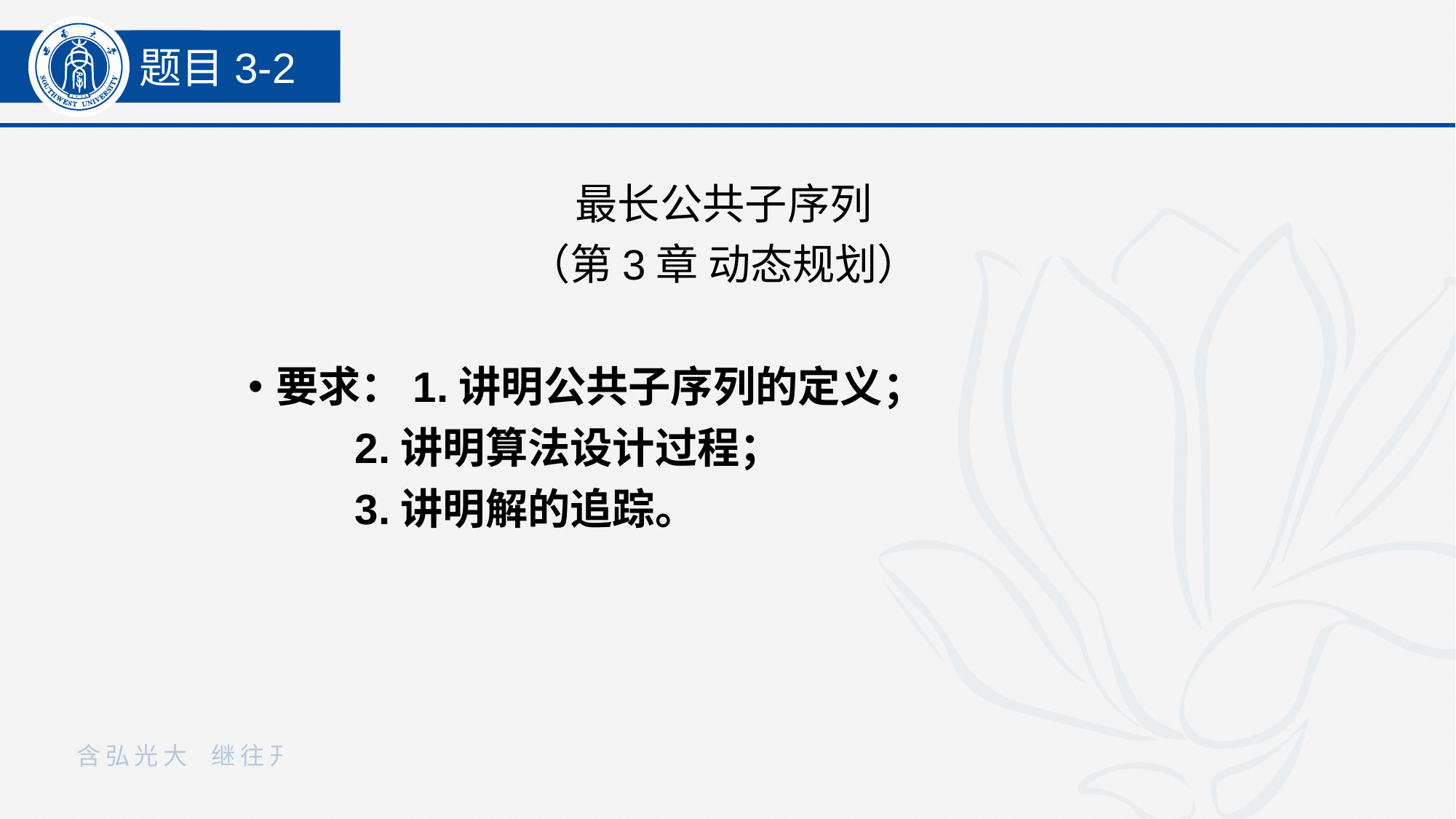

题目3-2
最长公共子序列
（第3章 动态规划）

要求：1.讲明公共子序列的定义；
         2.讲明算法设计过程；
         3.讲明解的追踪。